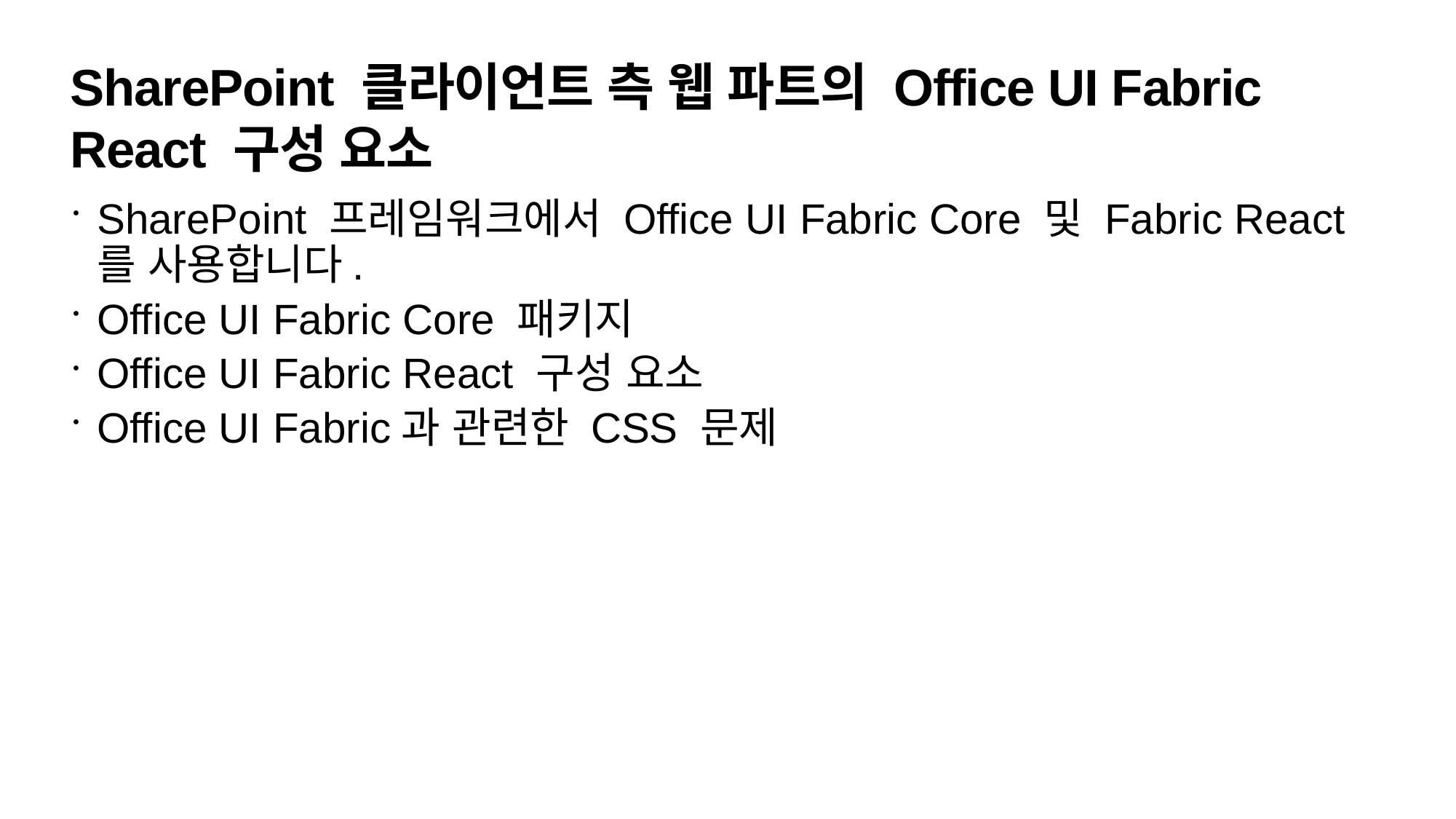

# SharePoint 클라이언트 측 웹 파트의 Office UI Fabric React 구성 요소
SharePoint 프레임워크에서 Office UI Fabric Core 및 Fabric React를 사용합니다.
Office UI Fabric Core 패키지
Office UI Fabric React 구성 요소
Office UI Fabric과 관련한 CSS 문제